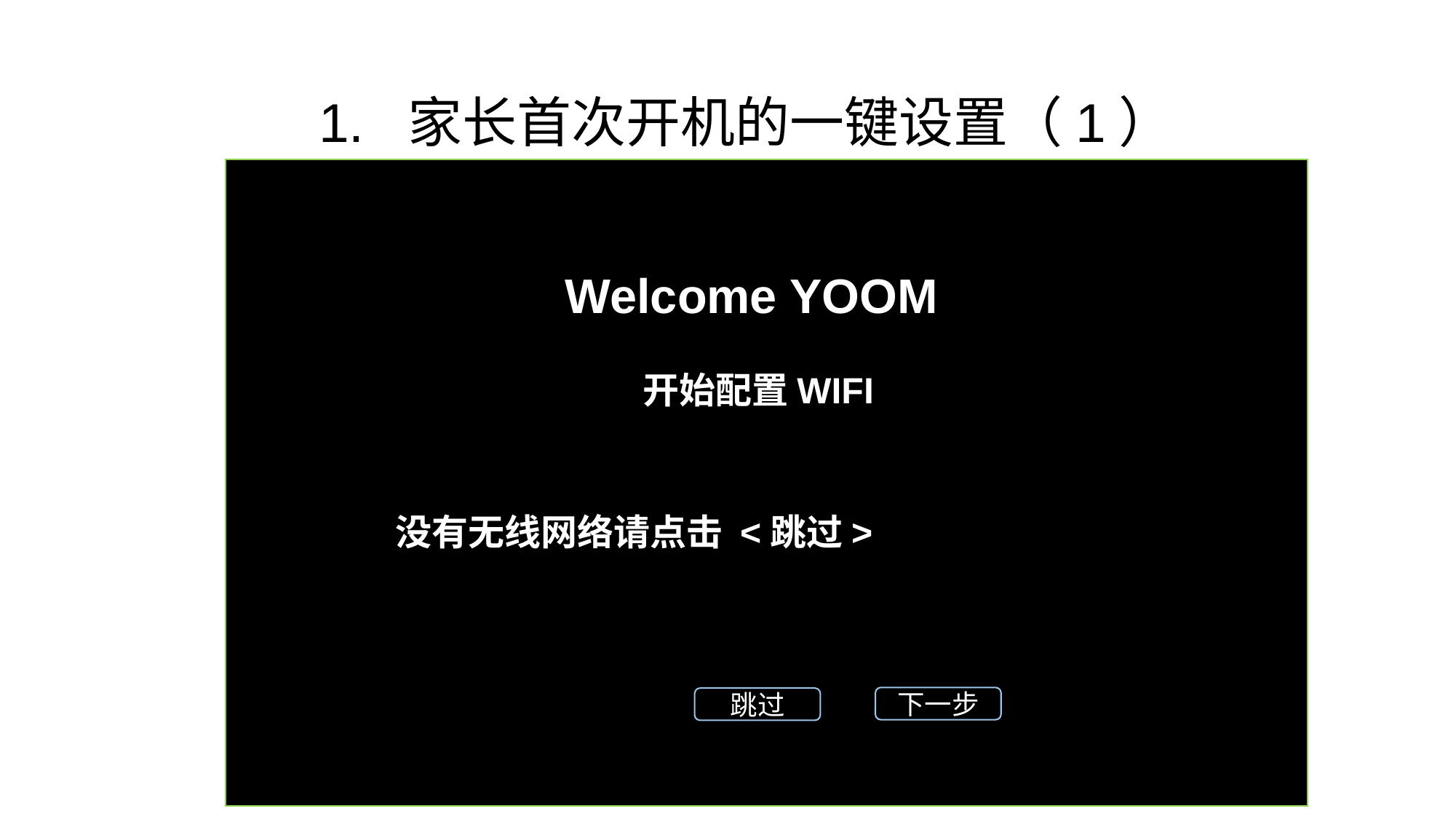

# 1.  家长首次开机的一键设置（1）

Welcome YOOM

开始配置WIFI

没有无线网络请点击 <跳过>

下一步
跳过